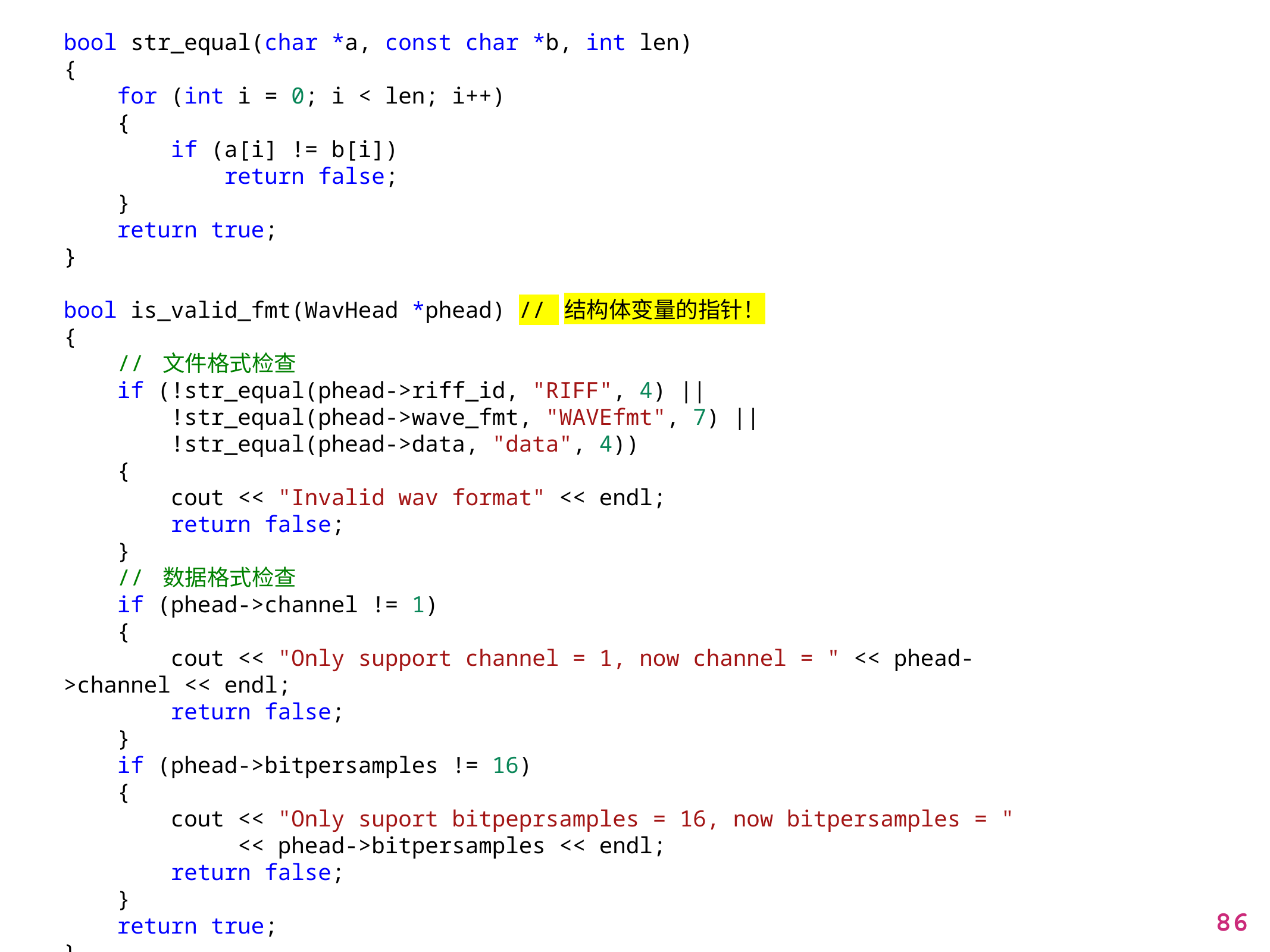

bool str_equal(char *a, const char *b, int len)
{
    for (int i = 0; i < len; i++)
    {
        if (a[i] != b[i])
            return false;
    }
    return true;
}
bool is_valid_fmt(WavHead *phead) // 结构体变量的指针！
{
    // 文件格式检查
    if (!str_equal(phead->riff_id, "RIFF", 4) ||
        !str_equal(phead->wave_fmt, "WAVEfmt", 7) ||
        !str_equal(phead->data, "data", 4))
    {
        cout << "Invalid wav format" << endl;
        return false;
    }
    // 数据格式检查
    if (phead->channel != 1)
    {
        cout << "Only support channel = 1, now channel = " << phead->channel << endl;
        return false;
    }
    if (phead->bitpersamples != 16)
    {
        cout << "Only suport bitpeprsamples = 16, now bitpersamples = "
             << phead->bitpersamples << endl;
        return false;
    }
    return true;
}
86